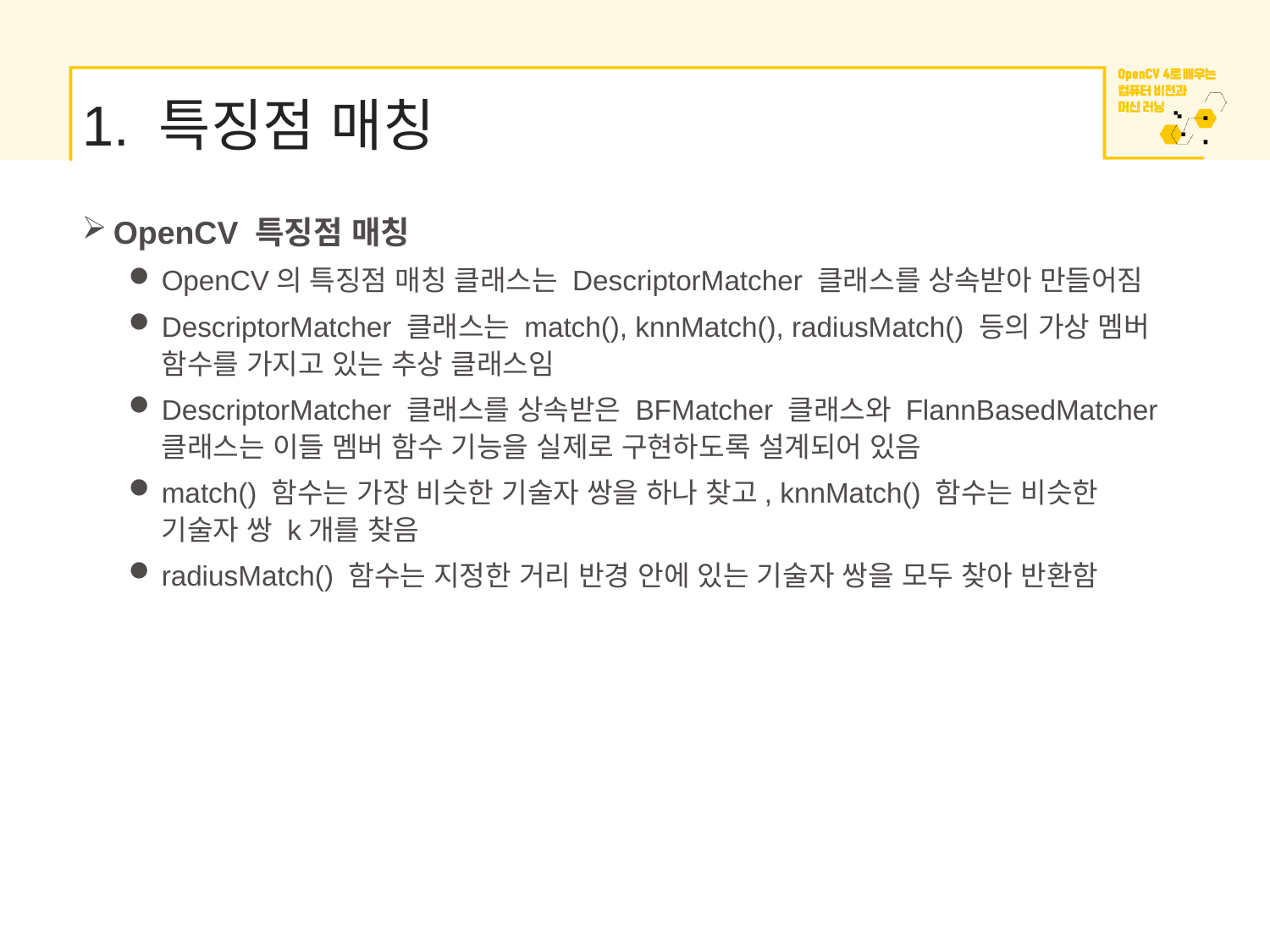

# 1. 특징점 매칭
OpenCV 특징점 매칭
OpenCV의 특징점 매칭 클래스는 DescriptorMatcher 클래스를 상속받아 만들어짐
DescriptorMatcher 클래스는 match(), knnMatch(), radiusMatch() 등의 가상 멤버 함수를 가지고 있는 추상 클래스임
DescriptorMatcher 클래스를 상속받은 BFMatcher 클래스와 FlannBasedMatcher 클래스는 이들 멤버 함수 기능을 실제로 구현하도록 설계되어 있음
match() 함수는 가장 비슷한 기술자 쌍을 하나 찾고, knnMatch() 함수는 비슷한 기술자 쌍 k개를 찾음
radiusMatch() 함수는 지정한 거리 반경 안에 있는 기술자 쌍을 모두 찾아 반환함